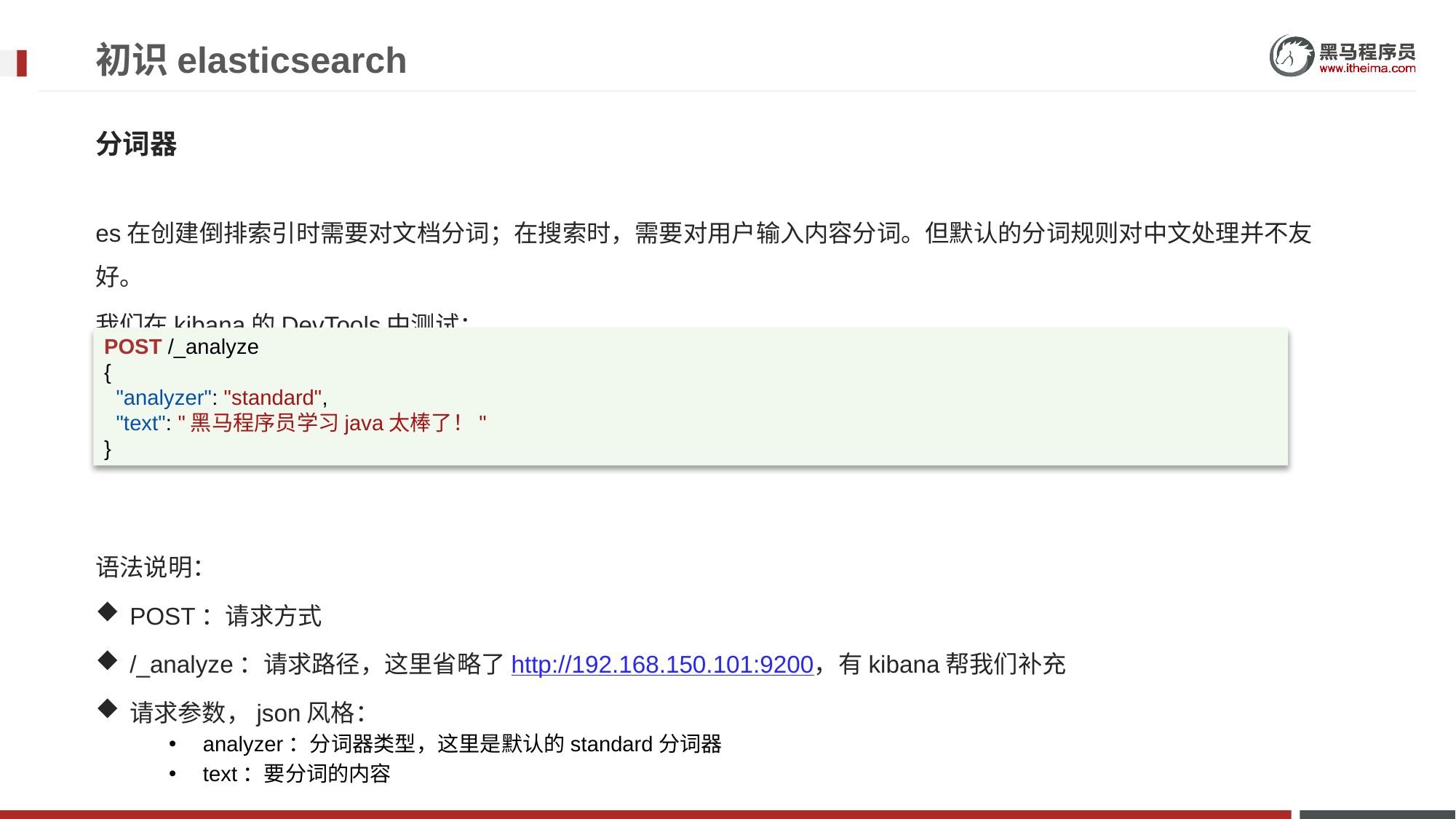

# 初识elasticsearch
分词器
es在创建倒排索引时需要对文档分词；在搜索时，需要对用户输入内容分词。但默认的分词规则对中文处理并不友好。
我们在kibana的DevTools中测试：

语法说明：
POST：请求方式
/_analyze：请求路径，这里省略了http://192.168.150.101:9200，有kibana帮我们补充
请求参数，json风格：
analyzer：分词器类型，这里是默认的standard分词器
text：要分词的内容
POST /_analyze
{
  "analyzer": "standard",
  "text": "黑马程序员学习java太棒了！"
}